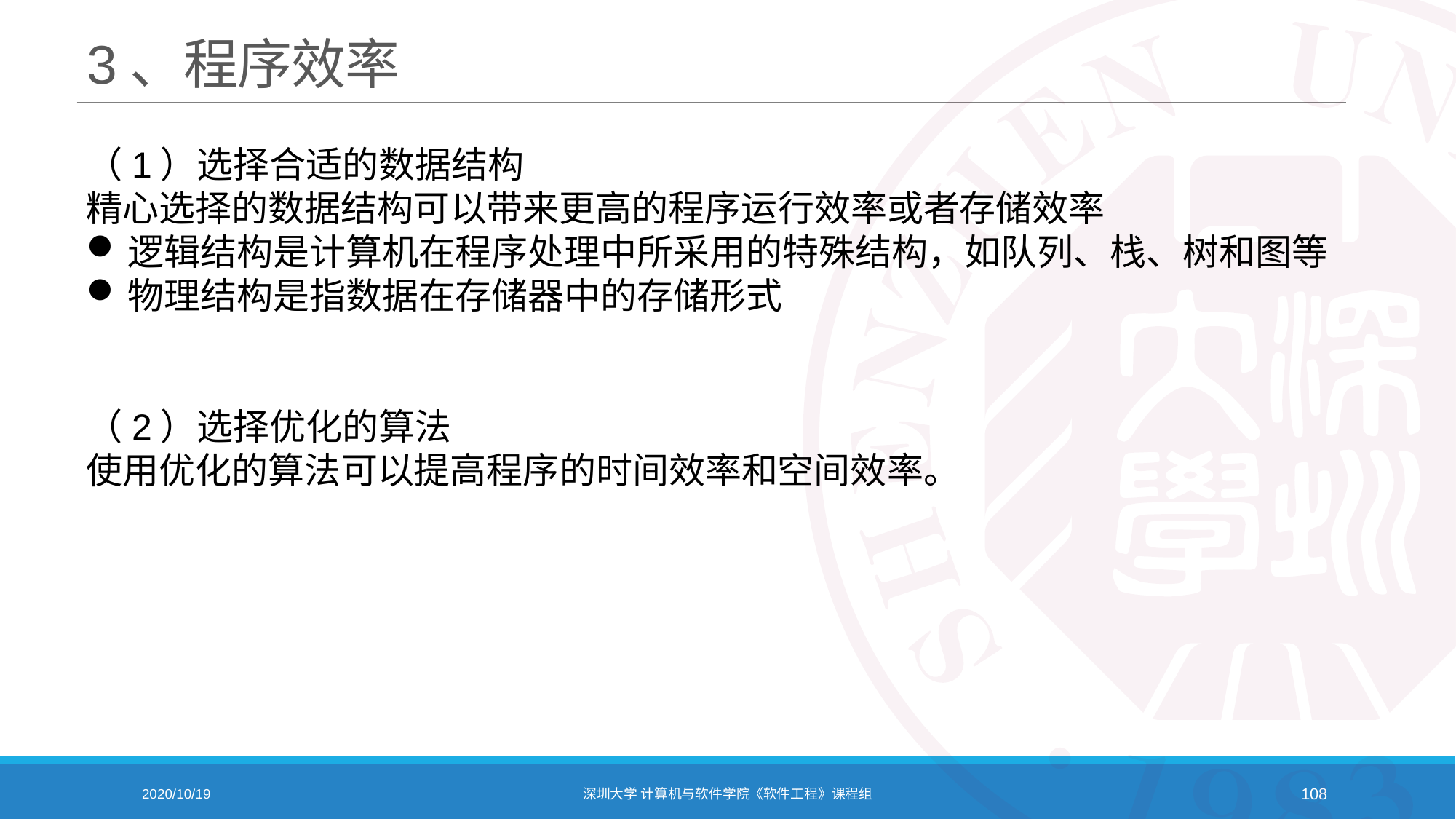

# 3、程序效率
（1）选择合适的数据结构
精心选择的数据结构可以带来更高的程序运行效率或者存储效率
逻辑结构是计算机在程序处理中所采用的特殊结构，如队列、栈、树和图等
物理结构是指数据在存储器中的存储形式

（2）选择优化的算法
使用优化的算法可以提高程序的时间效率和空间效率。

2020/10/19
深圳大学 计算机与软件学院《软件工程》课程组
108